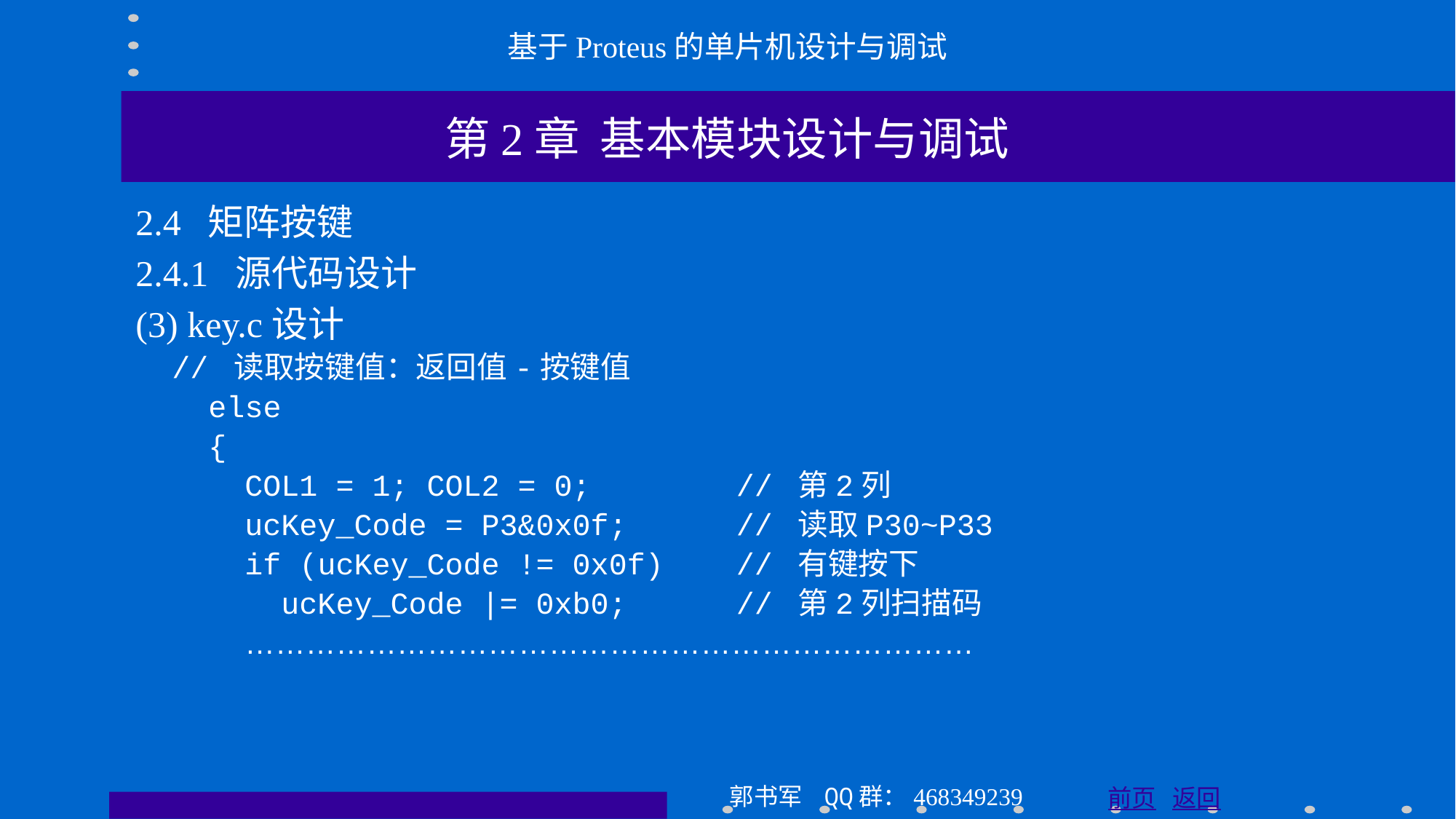

基于Proteus的单片机设计与调试
第2章  基本模块设计与调试
2.4  矩阵按键
2.4.1  源代码设计
(3) key.c设计
  // 读取按键值：返回值-按键值
    else
    {
      COL1 = 1; COL2 = 0;        // 第2列
      ucKey_Code = P3&0x0f;      // 读取P30~P33
      if (ucKey_Code != 0x0f)    // 有键按下
        ucKey_Code |= 0xb0;      // 第2列扫描码
      ………………………………………………………………

郭书军   QQ群：468349239
前页   返回